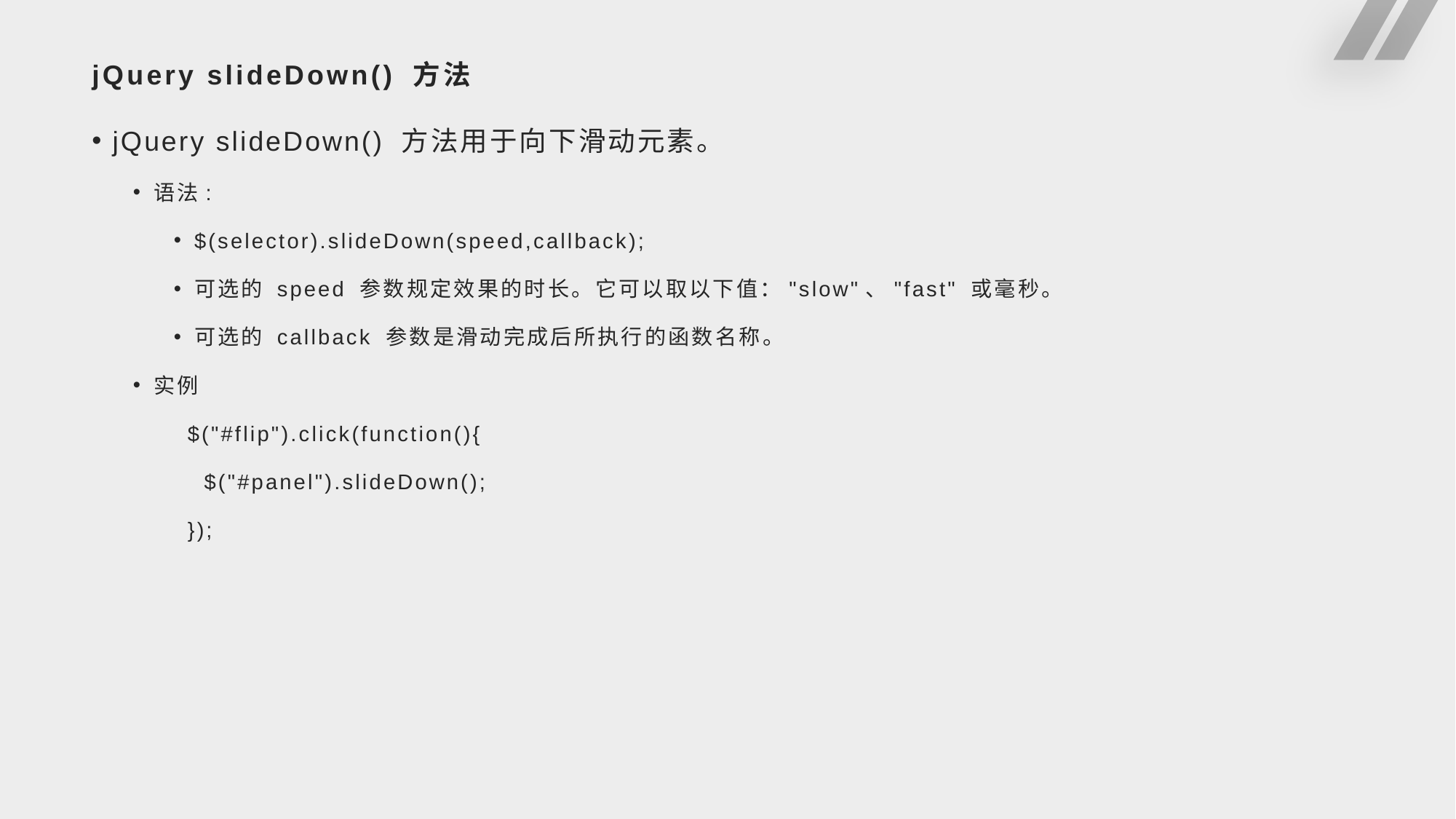

# jQuery slideDown() 方法
jQuery slideDown() 方法用于向下滑动元素。
语法:
$(selector).slideDown(speed,callback);
可选的 speed 参数规定效果的时长。它可以取以下值："slow"、"fast" 或毫秒。
可选的 callback 参数是滑动完成后所执行的函数名称。
实例
$("#flip").click(function(){
  $("#panel").slideDown();
});